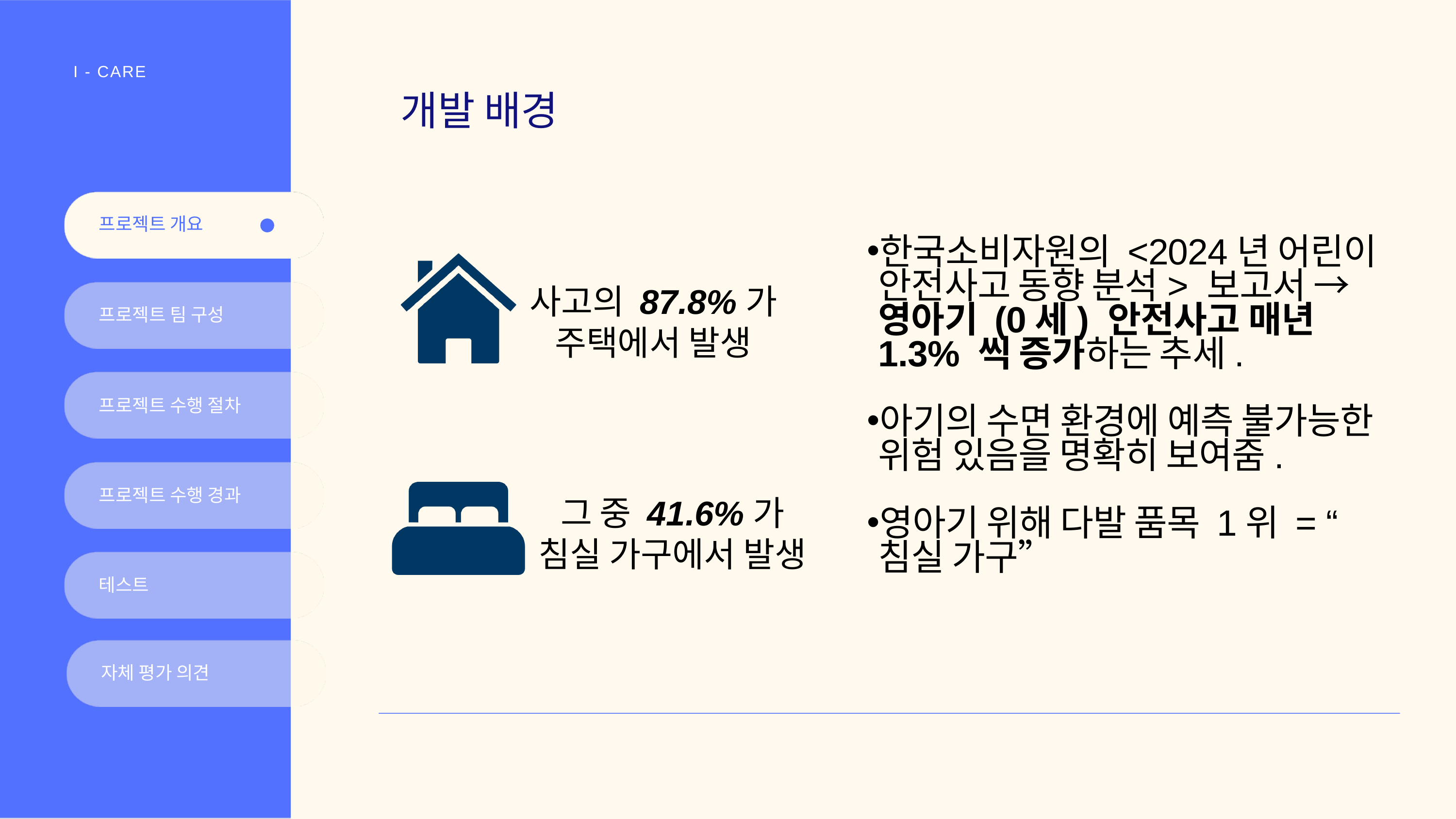

I - CARE
개발 배경

프로젝트 개요

한국소비자원의 <2024년 어린이 안전사고 동향 분석> 보고서 → 영아기 (0세) 안전사고 매년 1.3% 씩 증가하는 추세.

아기의 수면 환경에 예측 불가능한 위험 있음을 명확히 보여줌.

영아기 위해 다발 품목 1위 = “침실 가구”

사고의 87.8%가
주택에서 발생
프로젝트 팀 구성

프로젝트 수행 절차

프로젝트 수행 경과
그 중 41.6%가
침실 가구에서 발생

테스트

자체 평가 의견